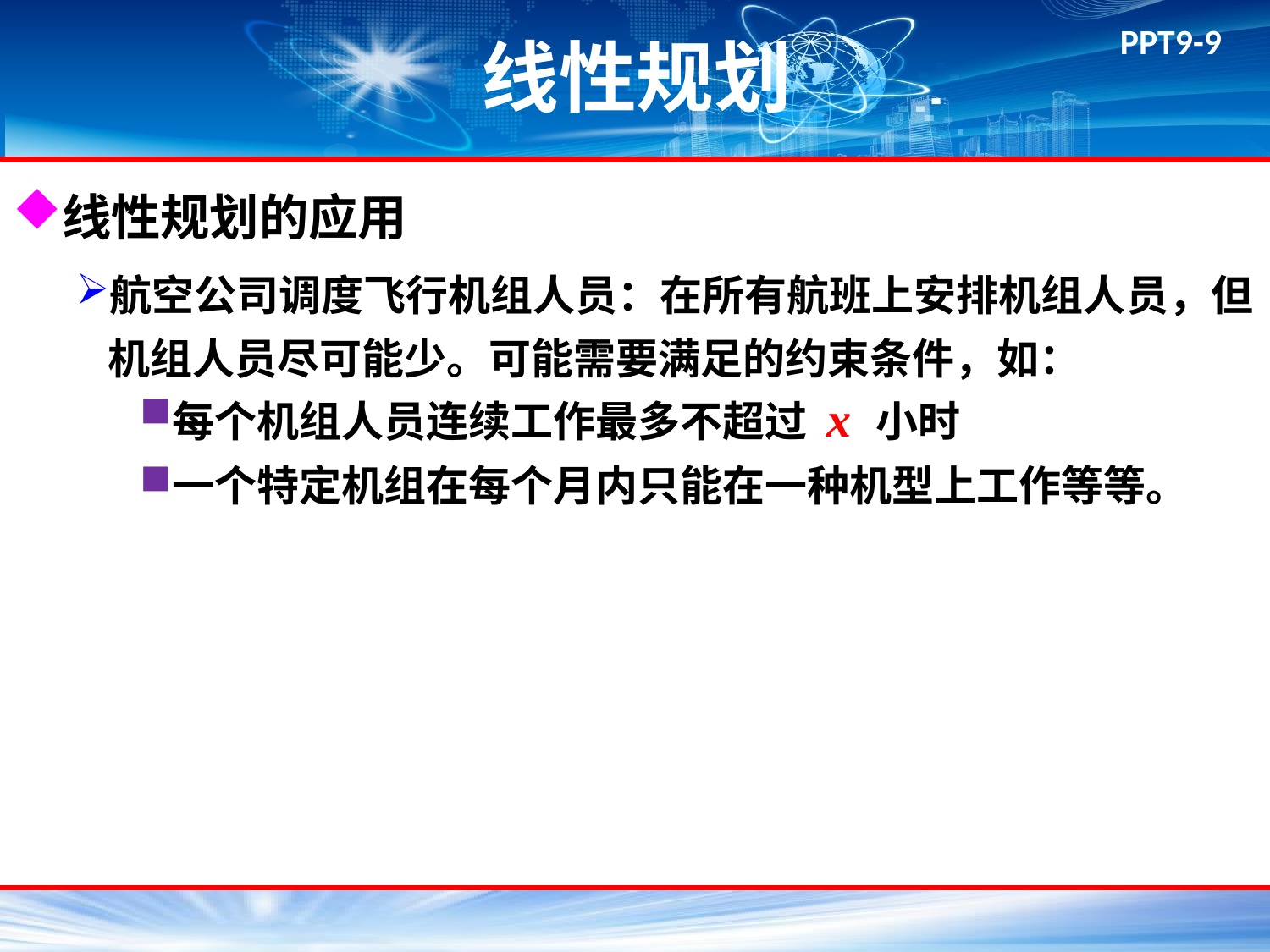

# 线性规划
线性规划的应用
航空公司调度飞行机组人员：在所有航班上安排机组人员，但机组人员尽可能少。可能需要满足的约束条件，如：
每个机组人员连续工作最多不超过 x 小时
一个特定机组在每个月内只能在一种机型上工作等等。